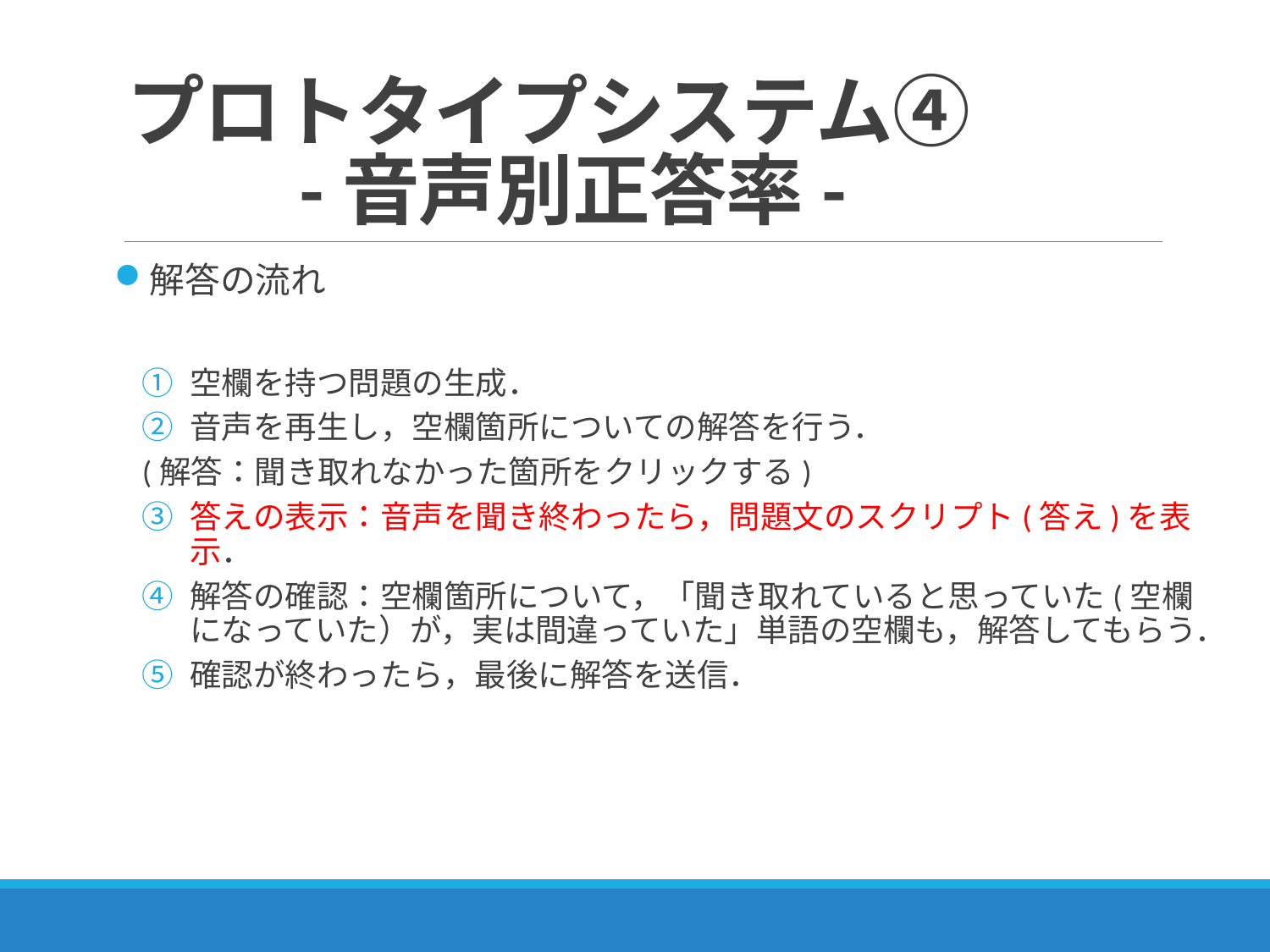

# プロトタイプシステム④　　　　-音声別正答率-
解答の流れ

空欄を持つ問題の生成．
音声を再生し，空欄箇所についての解答を行う．
(解答：聞き取れなかった箇所をクリックする)
答えの表示：音声を聞き終わったら，問題文のスクリプト(答え)を表示．
解答の確認：空欄箇所について，「聞き取れていると思っていた(空欄になっていた）が，実は間違っていた」単語の空欄も，解答してもらう．
確認が終わったら，最後に解答を送信．
22